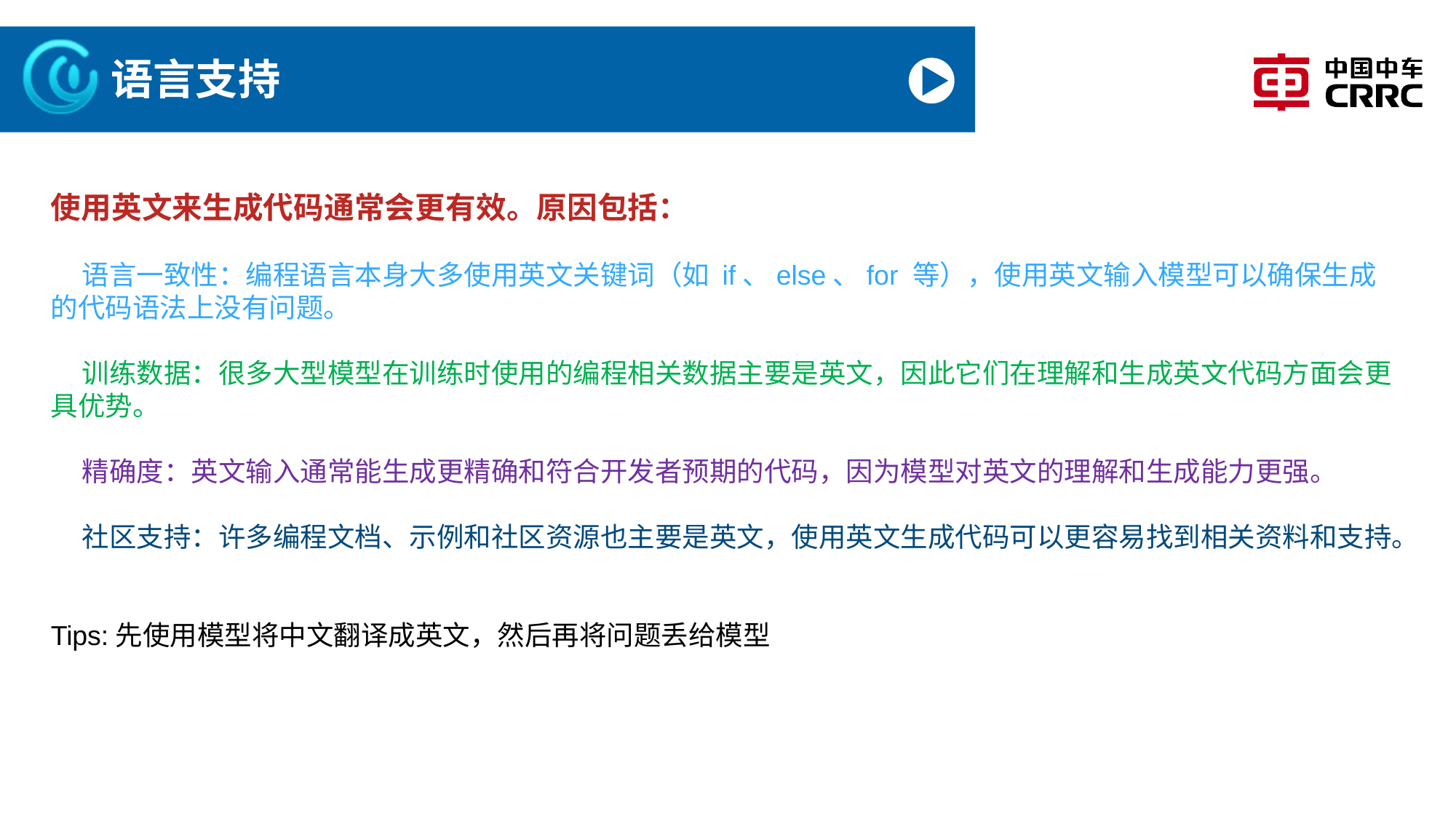

# 语言支持
使用英文来生成代码通常会更有效。原因包括：

    语言一致性：编程语言本身大多使用英文关键词（如 if、else、for 等），使用英文输入模型可以确保生成的代码语法上没有问题。

    训练数据：很多大型模型在训练时使用的编程相关数据主要是英文，因此它们在理解和生成英文代码方面会更具优势。

    精确度：英文输入通常能生成更精确和符合开发者预期的代码，因为模型对英文的理解和生成能力更强。

    社区支持：许多编程文档、示例和社区资源也主要是英文，使用英文生成代码可以更容易找到相关资料和支持。

Tips:先使用模型将中文翻译成英文，然后再将问题丢给模型
54